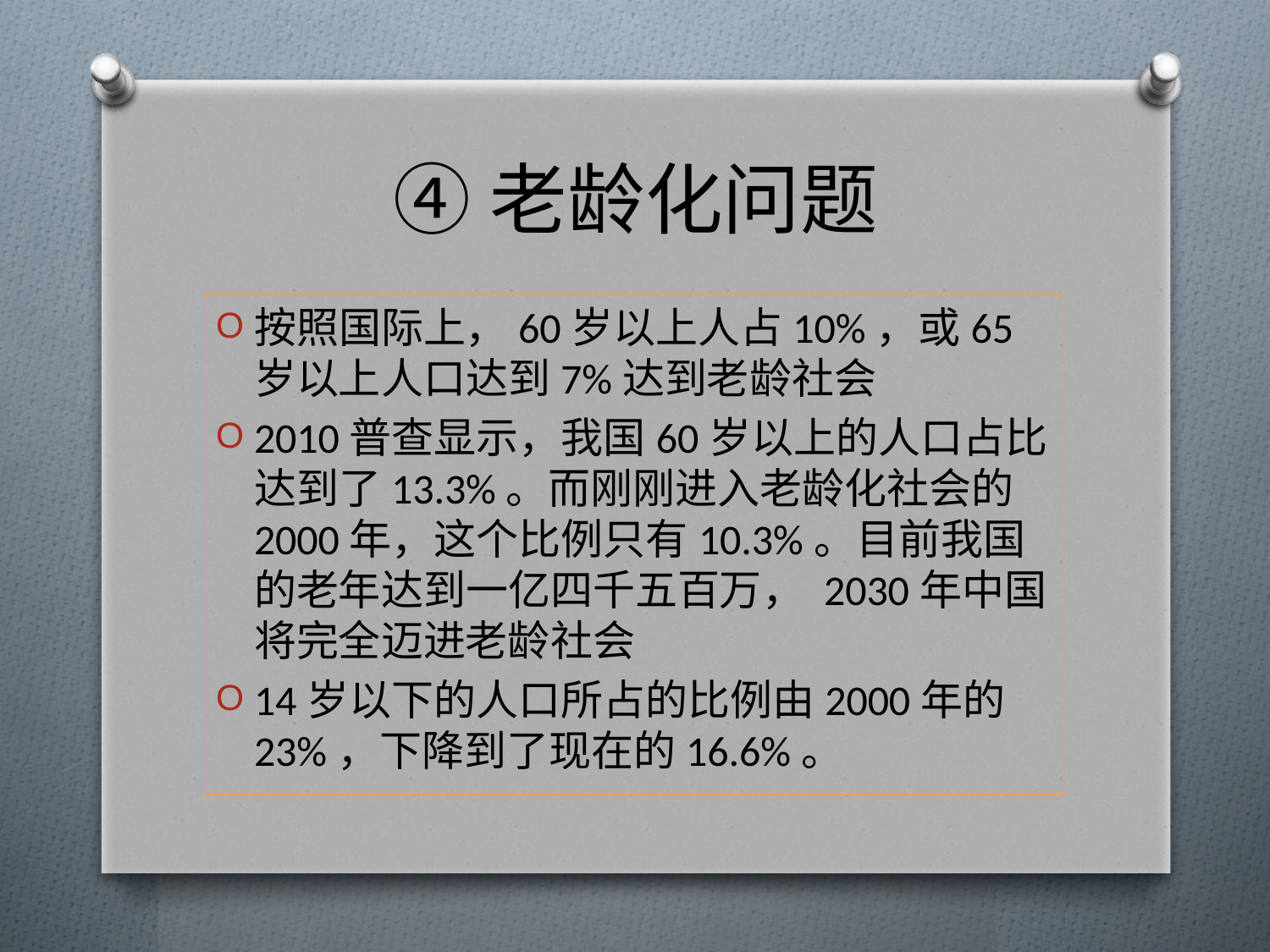

# ④老龄化问题
按照国际上，60岁以上人占10%，或65岁以上人口达到7%达到老龄社会
2010普查显示，我国60岁以上的人口占比达到了13.3%。而刚刚进入老龄化社会的2000年，这个比例只有10.3%。目前我国的老年达到一亿四千五百万， 2030年中国将完全迈进老龄社会
14岁以下的人口所占的比例由2000年的23%，下降到了现在的16.6%。